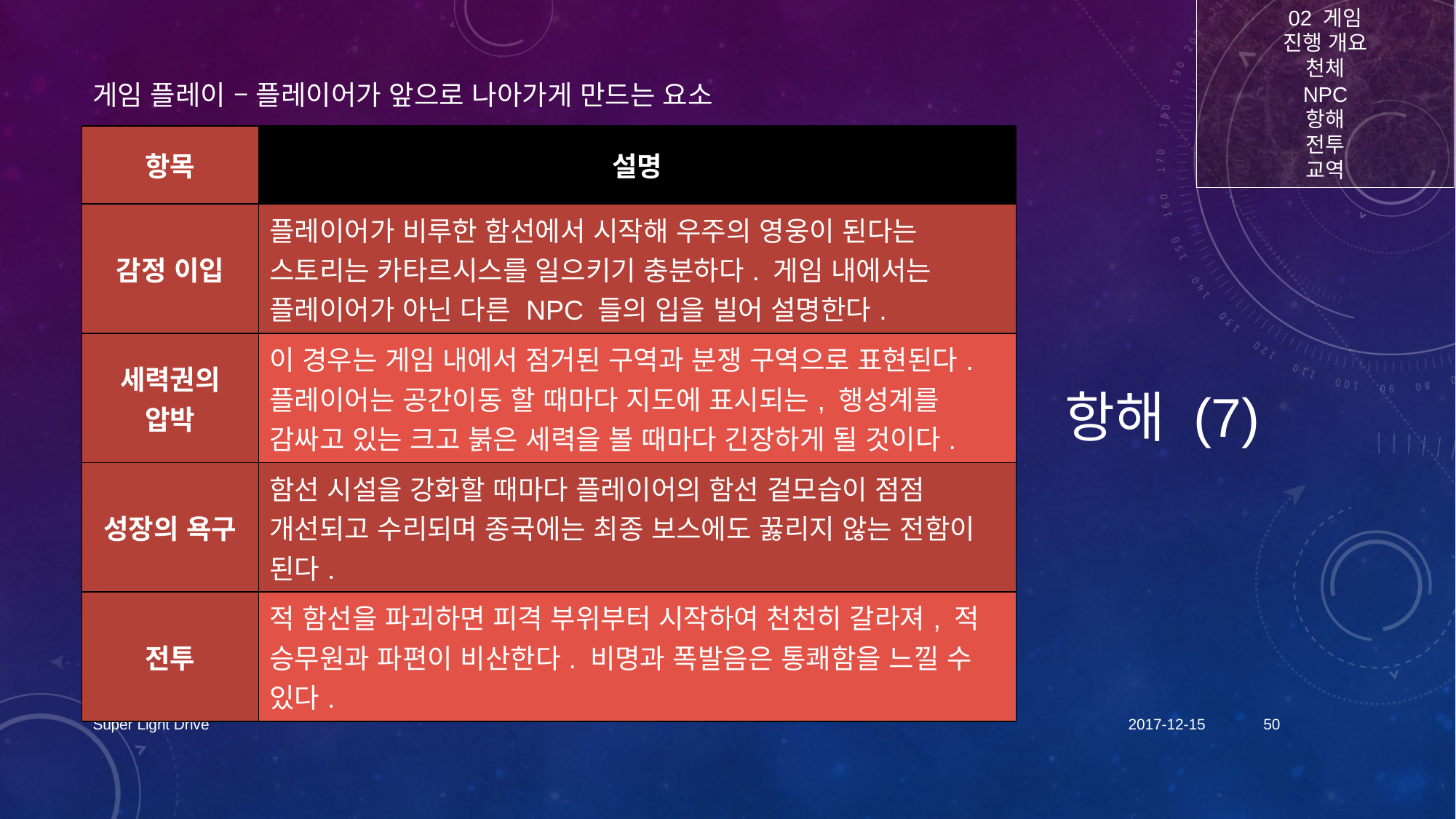

02 게임
진행 개요
천체
NPC
항해
전투
교역
# 항해 (7)
게임 플레이 – 플레이어가 앞으로 나아가게 만드는 요소
| 항목 | 설명 |
| --- | --- |
| 감정 이입 | 플레이어가 비루한 함선에서 시작해 우주의 영웅이 된다는 스토리는 카타르시스를 일으키기 충분하다. 게임 내에서는 플레이어가 아닌 다른 NPC 들의 입을 빌어 설명한다. |
| 세력권의 압박 | 이 경우는 게임 내에서 점거된 구역과 분쟁 구역으로 표현된다. 플레이어는 공간이동 할 때마다 지도에 표시되는, 행성계를 감싸고 있는 크고 붉은 세력을 볼 때마다 긴장하게 될 것이다. |
| 성장의 욕구 | 함선 시설을 강화할 때마다 플레이어의 함선 겉모습이 점점 개선되고 수리되며 종국에는 최종 보스에도 꿇리지 않는 전함이 된다. |
| 전투 | 적 함선을 파괴하면 피격 부위부터 시작하여 천천히 갈라져, 적 승무원과 파편이 비산한다. 비명과 폭발음은 통쾌함을 느낄 수 있다. |
Super Light Drive
2017-12-15
50